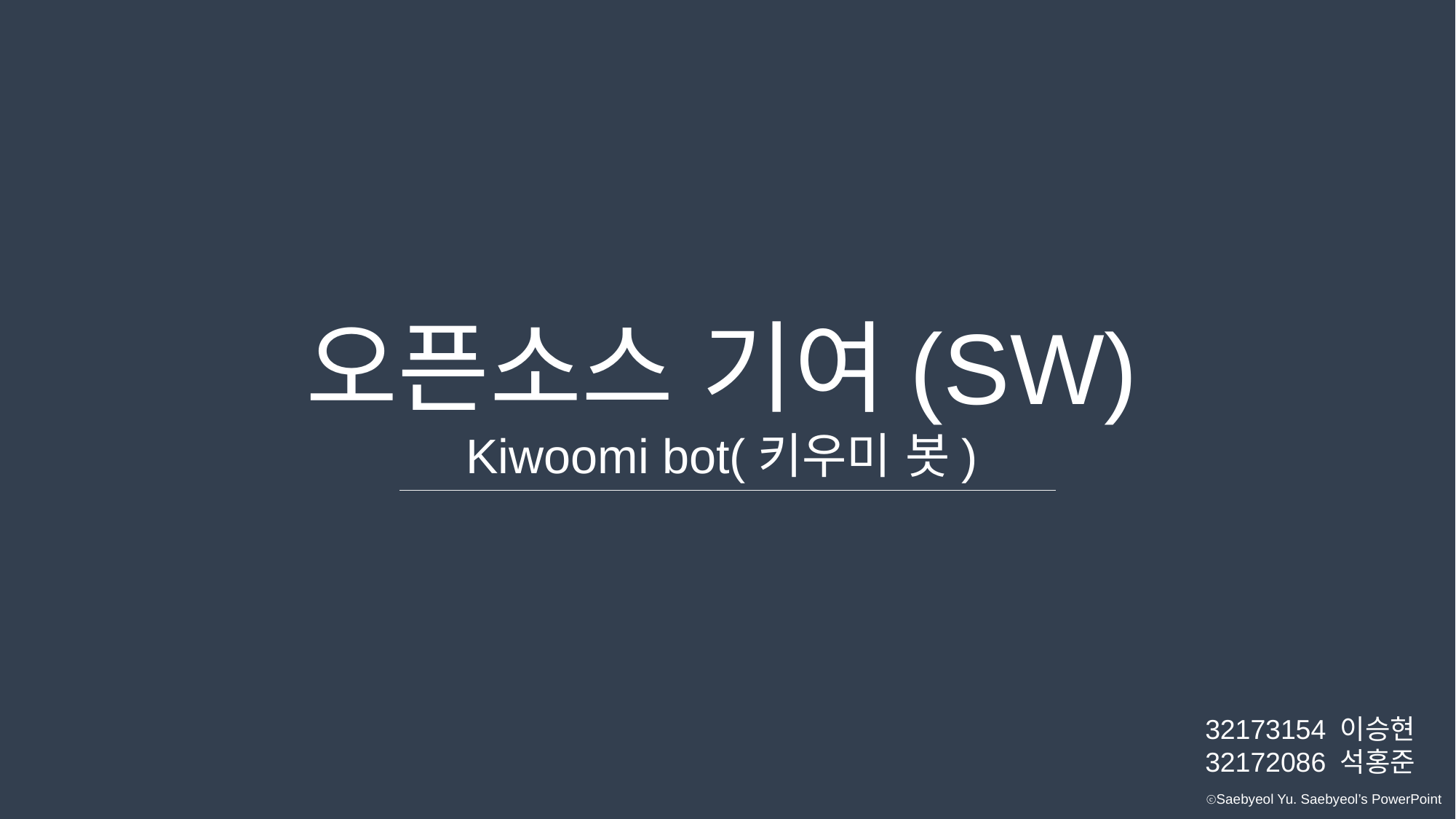

오픈소스 기여(SW)
Kiwoomi bot(키우미 봇)

32173154 이승현
32172086 석홍준